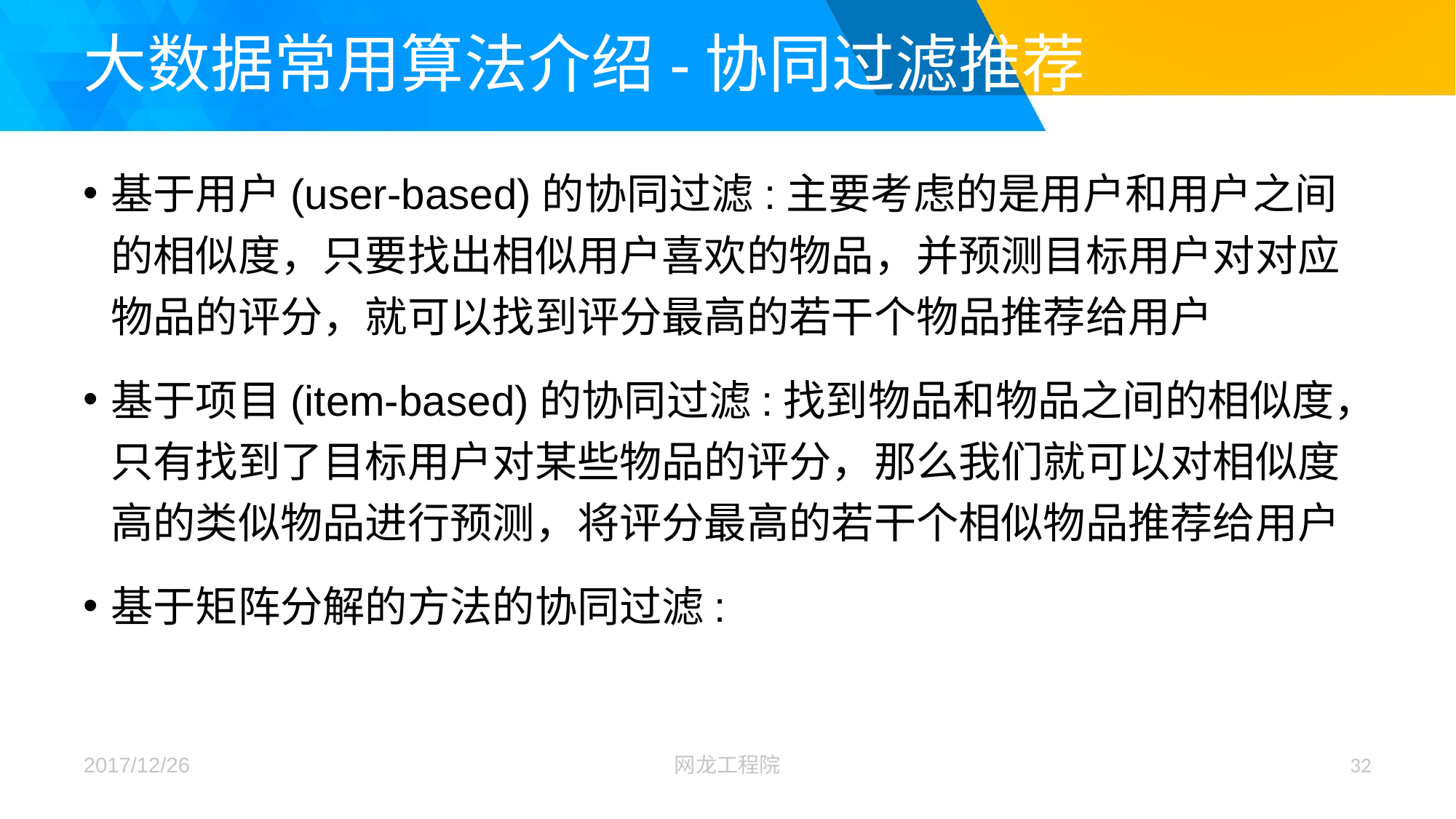

# 大数据常用算法介绍-协同过滤推荐
基于用户(user-based)的协同过滤:主要考虑的是用户和用户之间的相似度，只要找出相似用户喜欢的物品，并预测目标用户对对应物品的评分，就可以找到评分最高的若干个物品推荐给用户
基于项目(item-based)的协同过滤:找到物品和物品之间的相似度，只有找到了目标用户对某些物品的评分，那么我们就可以对相似度高的类似物品进行预测，将评分最高的若干个相似物品推荐给用户
基于矩阵分解的方法的协同过滤:
2017/12/26
网龙工程院
32